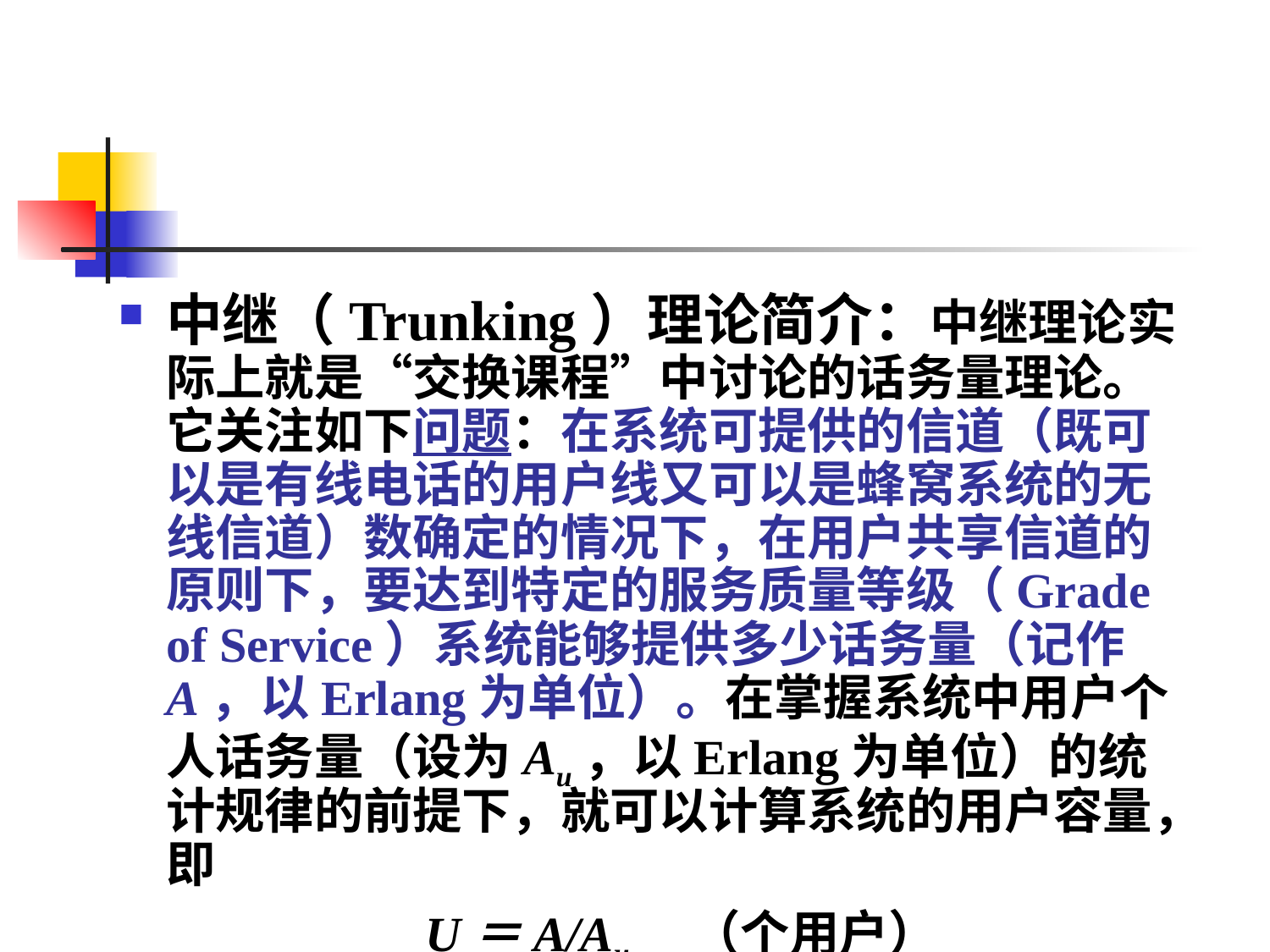

中继（Trunking）理论简介：中继理论实际上就是“交换课程”中讨论的话务量理论。它关注如下问题：在系统可提供的信道（既可以是有线电话的用户线又可以是蜂窝系统的无线信道）数确定的情况下，在用户共享信道的原则下，要达到特定的服务质量等级（Grade of Service）系统能够提供多少话务量（记作A，以Erlang为单位）。在掌握系统中用户个人话务量（设为Au，以Erlang为单位）的统计规律的前提下，就可以计算系统的用户容量，即
                         U＝A/Au       （个用户） 。